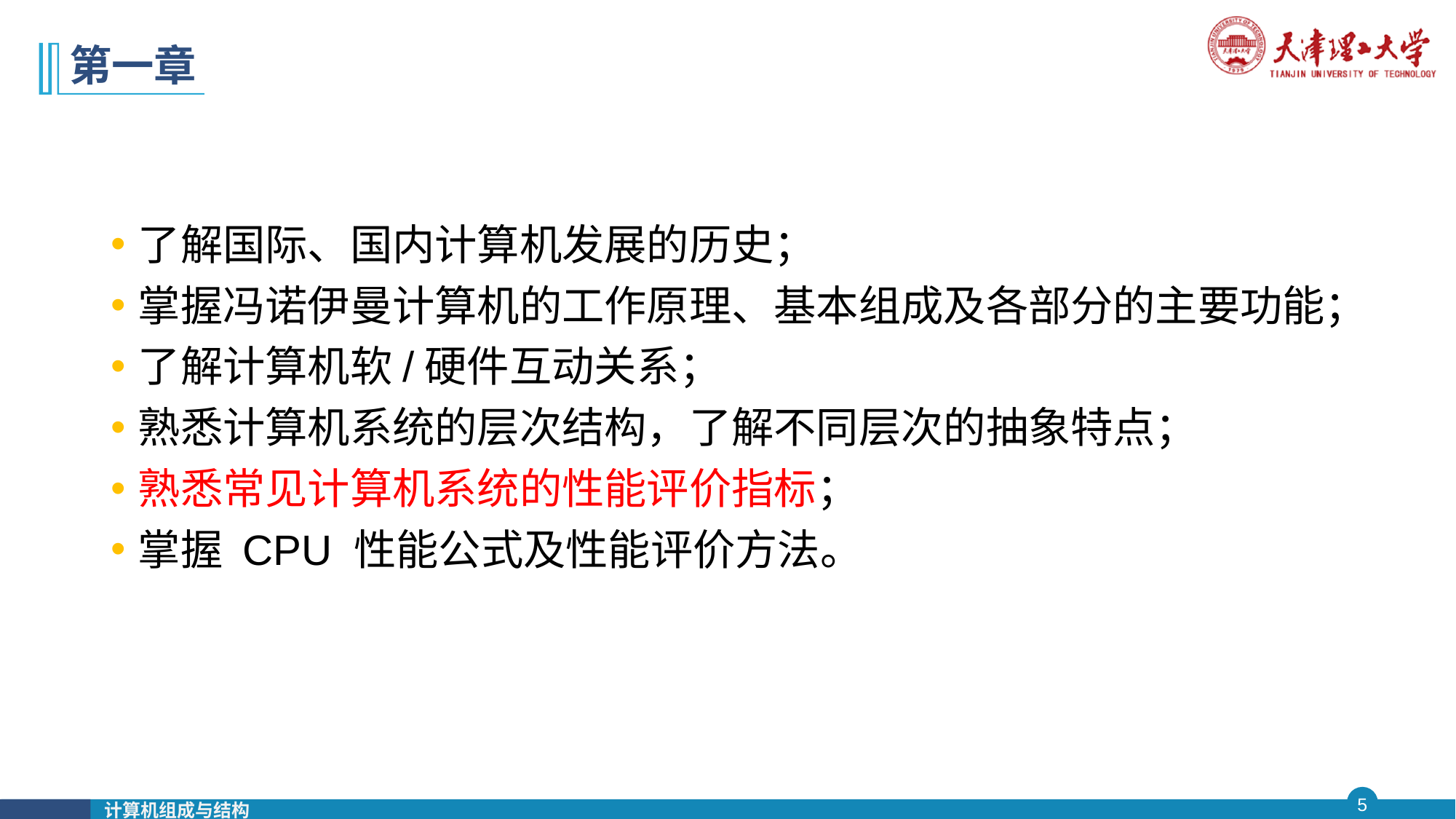

# 第一章
了解国际、国内计算机发展的历史；
掌握冯诺伊曼计算机的工作原理、基本组成及各部分的主要功能；
了解计算机软/硬件互动关系；
熟悉计算机系统的层次结构，了解不同层次的抽象特点；
熟悉常见计算机系统的性能评价指标；
掌握 CPU 性能公式及性能评价方法。